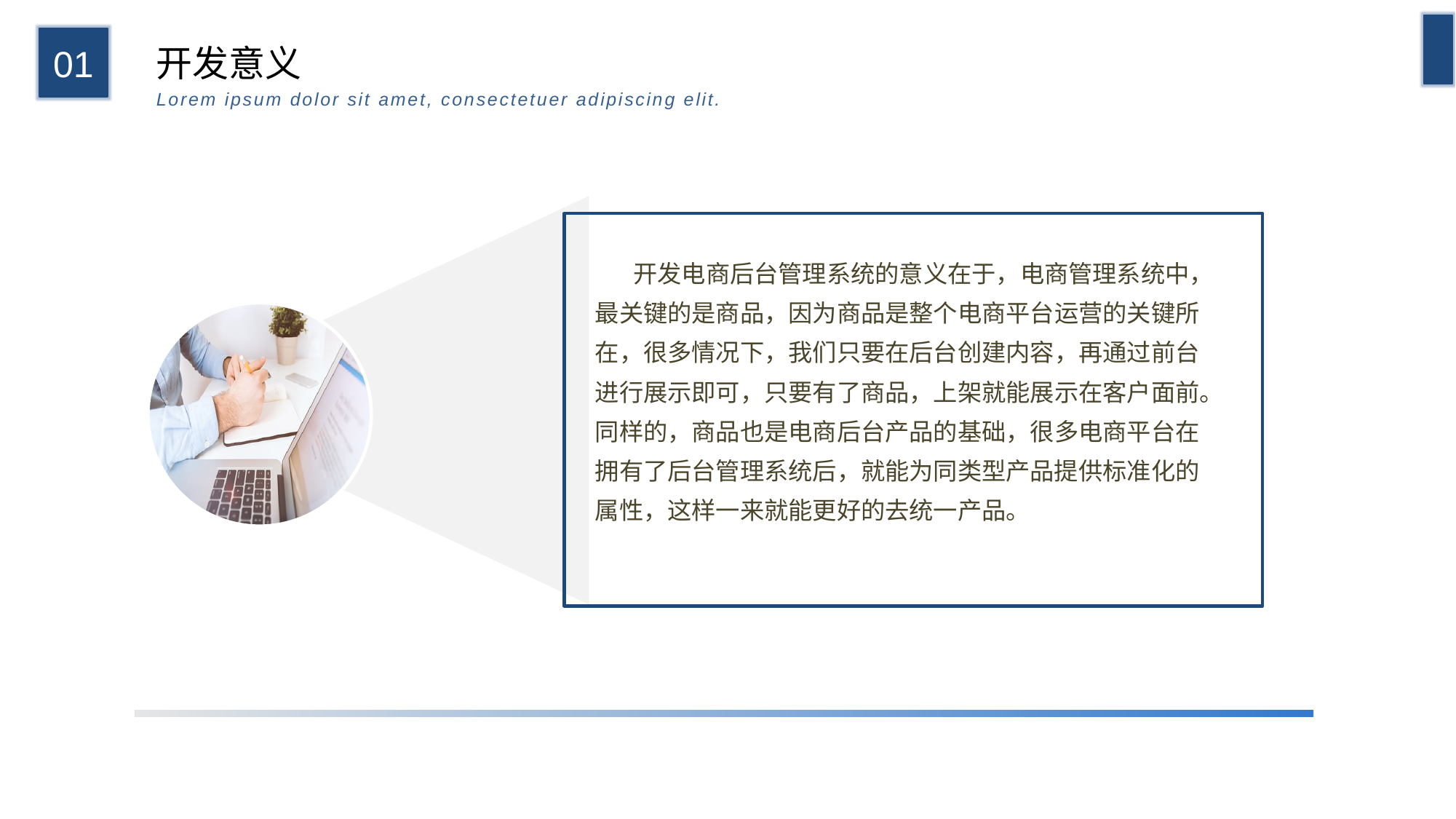

01
开发意义
Lorem ipsum dolor sit amet, consectetuer adipiscing elit.

开发电商后台管理系统的意义在于，电商管理系统中，
   最关键的是商品，因为商品是整个电商平台运营的关键所
   在，很多情况下，我们只要在后台创建内容，再通过前台
   进行展示即可，只要有了商品，上架就能展示在客户面前。
   同样的，商品也是电商后台产品的基础，很多电商平台在
   拥有了后台管理系统后，就能为同类型产品提供标准化的
   属性，这样一来就能更好的去统一产品。